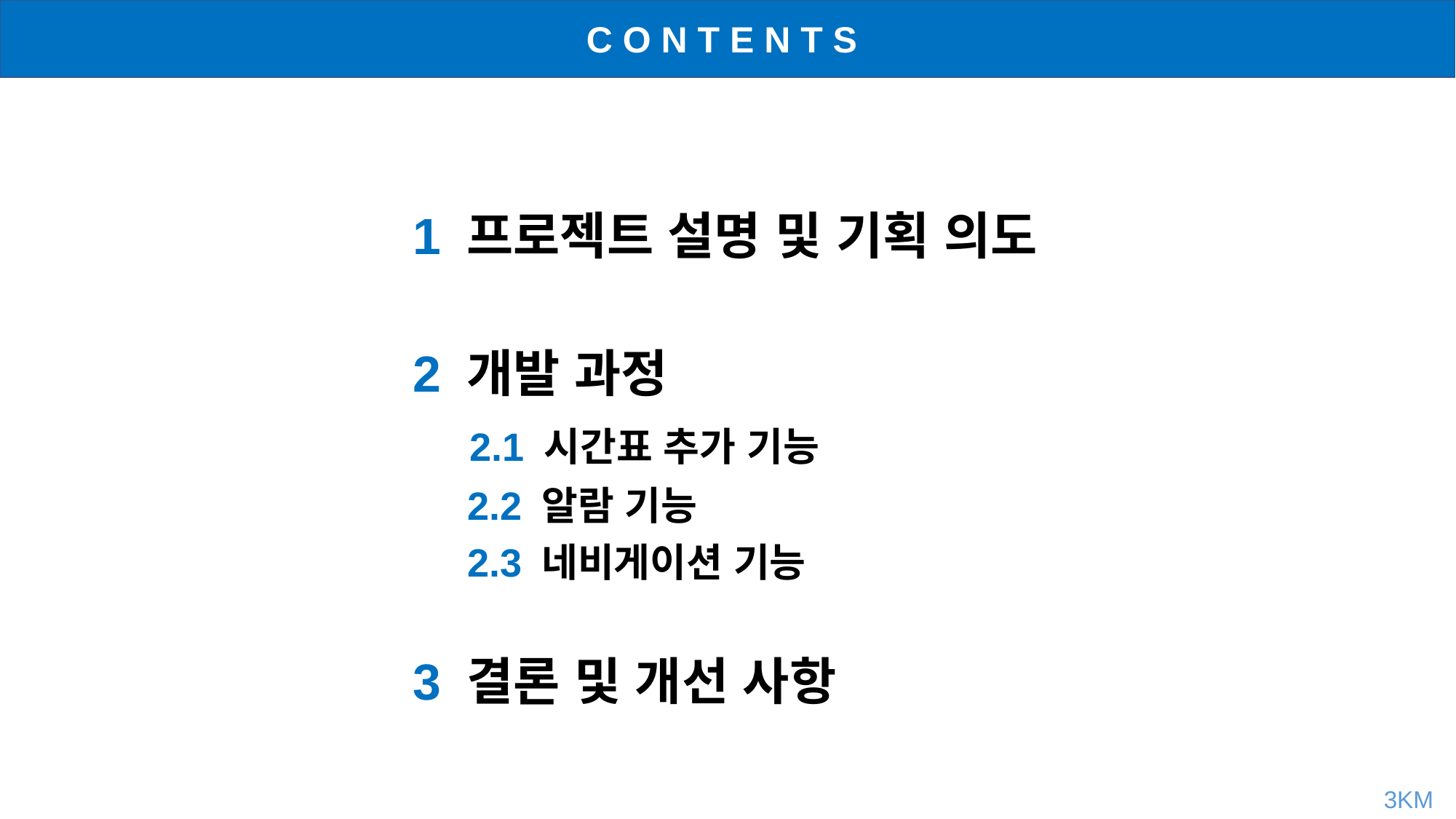

C O N T E N T S
1 프로젝트 설명 및 기획 의도

2 개발 과정
    2.1 시간표 추가 기능
     2.2 알람 기능
     2.3 네비게이션 기능

3 결론 및 개선 사항
3KM